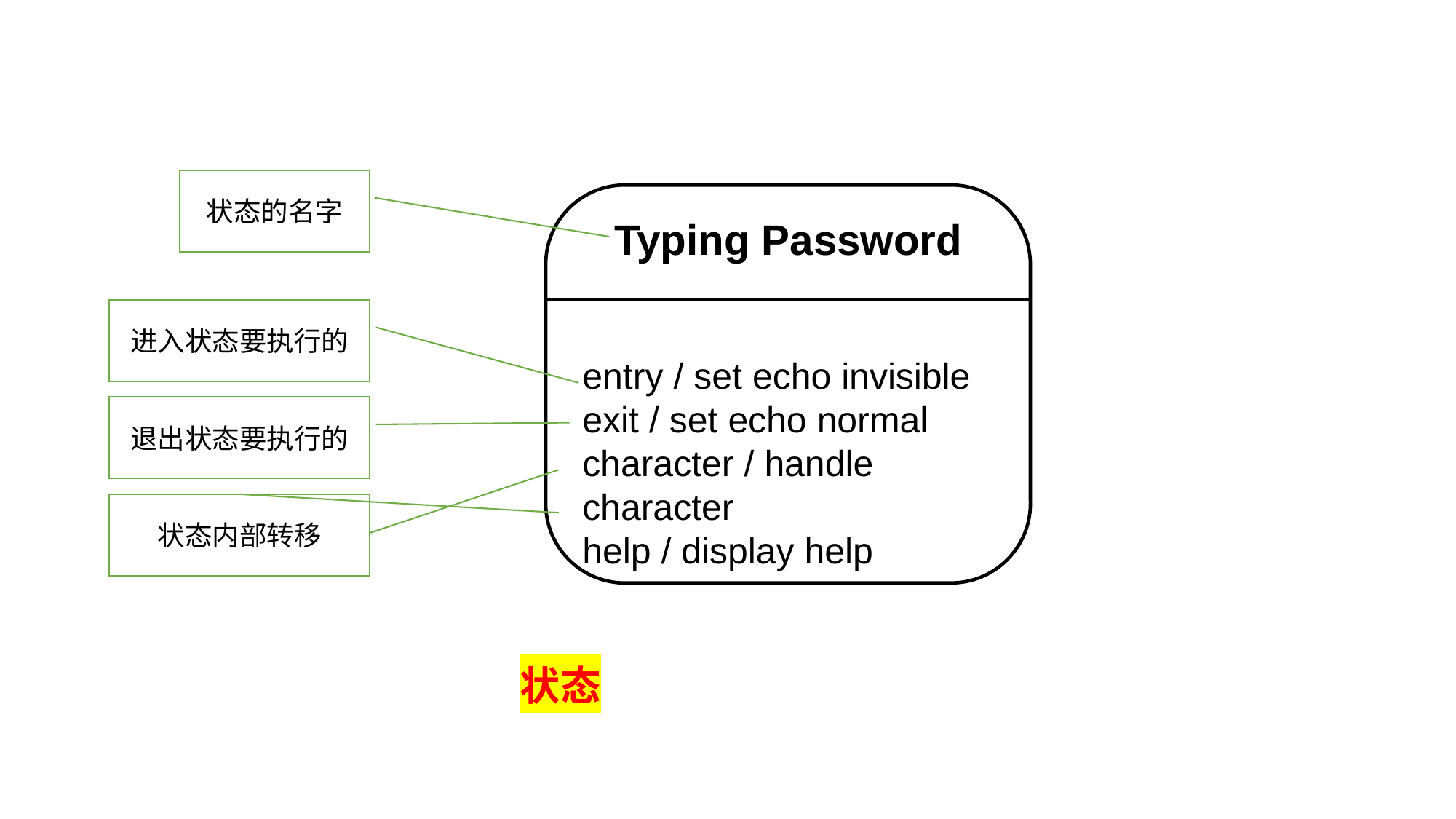

状态的名字

Typing Password
entry / set echo invisible
exit / set echo normal
character / handle character
help / display help
进入状态要执行的
退出状态要执行的
状态内部转移
状态